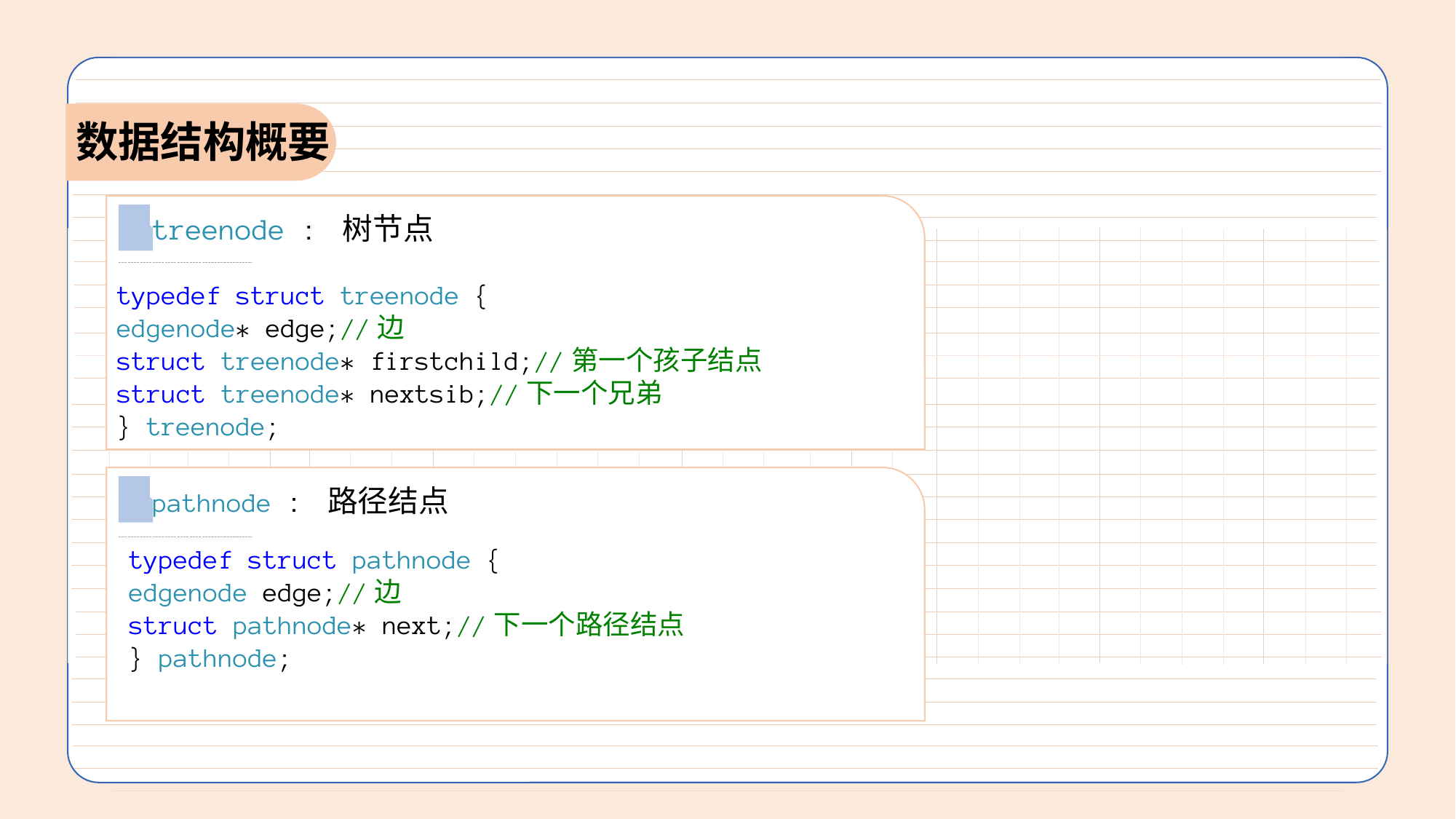

数据结构概要

treenode : 树节点
typedef struct treenode {
edgenode* edge;//边
struct treenode* firstchild;//第一个孩子结点
struct treenode* nextsib;//下一个兄弟
} treenode;

pathnode : 路径结点
typedef struct pathnode {
edgenode edge;//边
struct pathnode* next;//下一个路径结点
} pathnode;